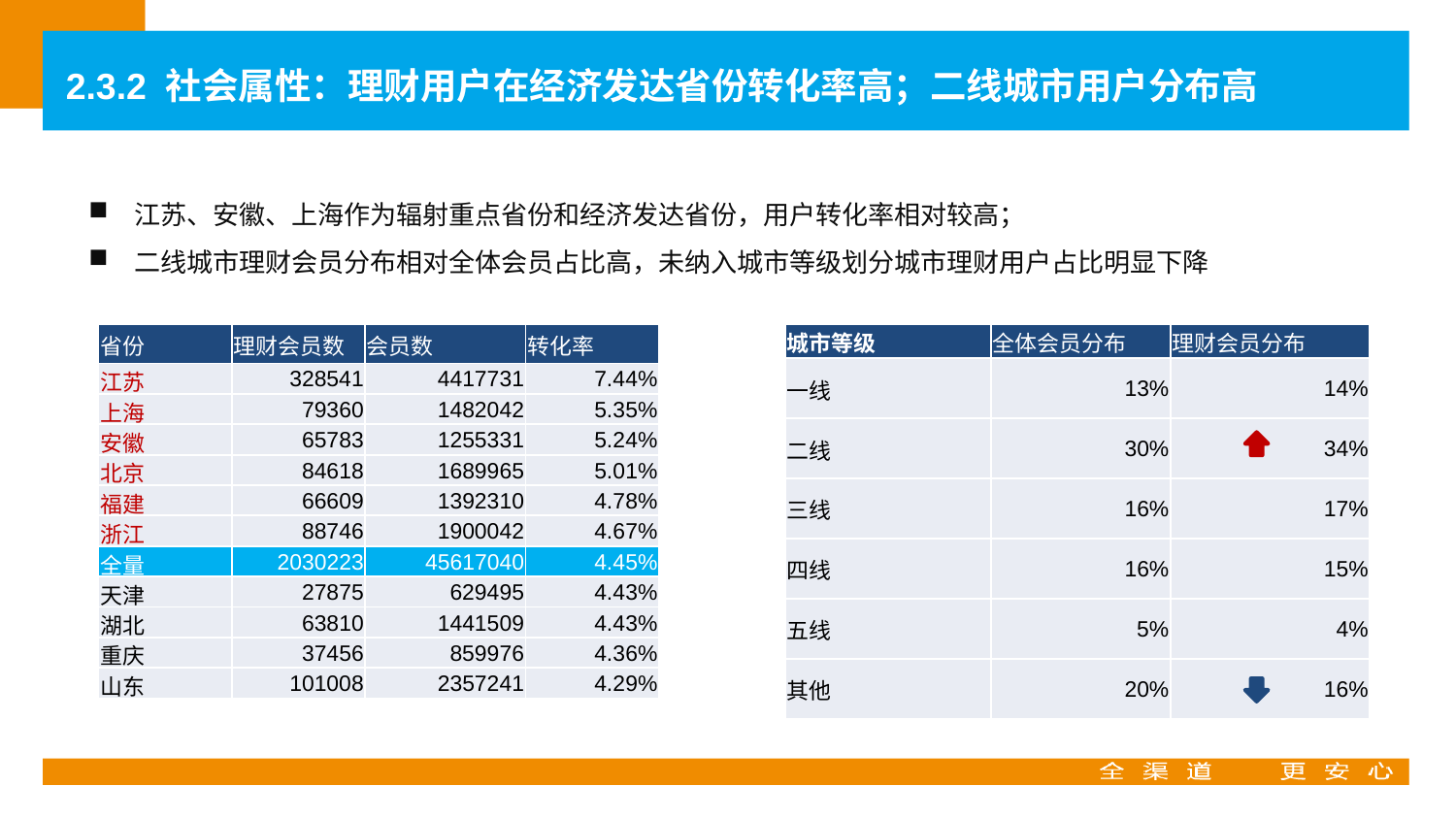

2.3.2 社会属性：理财用户在经济发达省份转化率高；二线城市用户分布高
江苏、安徽、上海作为辐射重点省份和经济发达省份，用户转化率相对较高；
二线城市理财会员分布相对全体会员占比高，未纳入城市等级划分城市理财用户占比明显下降
| 省份 | 理财会员数 | 会员数 | 转化率 |
| --- | --- | --- | --- |
| 江苏 | 328541 | 4417731 | 7.44% |
| 上海 | 79360 | 1482042 | 5.35% |
| 安徽 | 65783 | 1255331 | 5.24% |
| 北京 | 84618 | 1689965 | 5.01% |
| 福建 | 66609 | 1392310 | 4.78% |
| 浙江 | 88746 | 1900042 | 4.67% |
| 全量 | 2030223 | 45617040 | 4.45% |
| 天津 | 27875 | 629495 | 4.43% |
| 湖北 | 63810 | 1441509 | 4.43% |
| 重庆 | 37456 | 859976 | 4.36% |
| 山东 | 101008 | 2357241 | 4.29% |
| 城市等级 | 全体会员分布 | 理财会员分布 |
| --- | --- | --- |
| 一线 | 13% | 14% |
| 二线 | 30% | 34% |
| 三线 | 16% | 17% |
| 四线 | 16% | 15% |
| 五线 | 5% | 4% |
| 其他 | 20% | 16% |